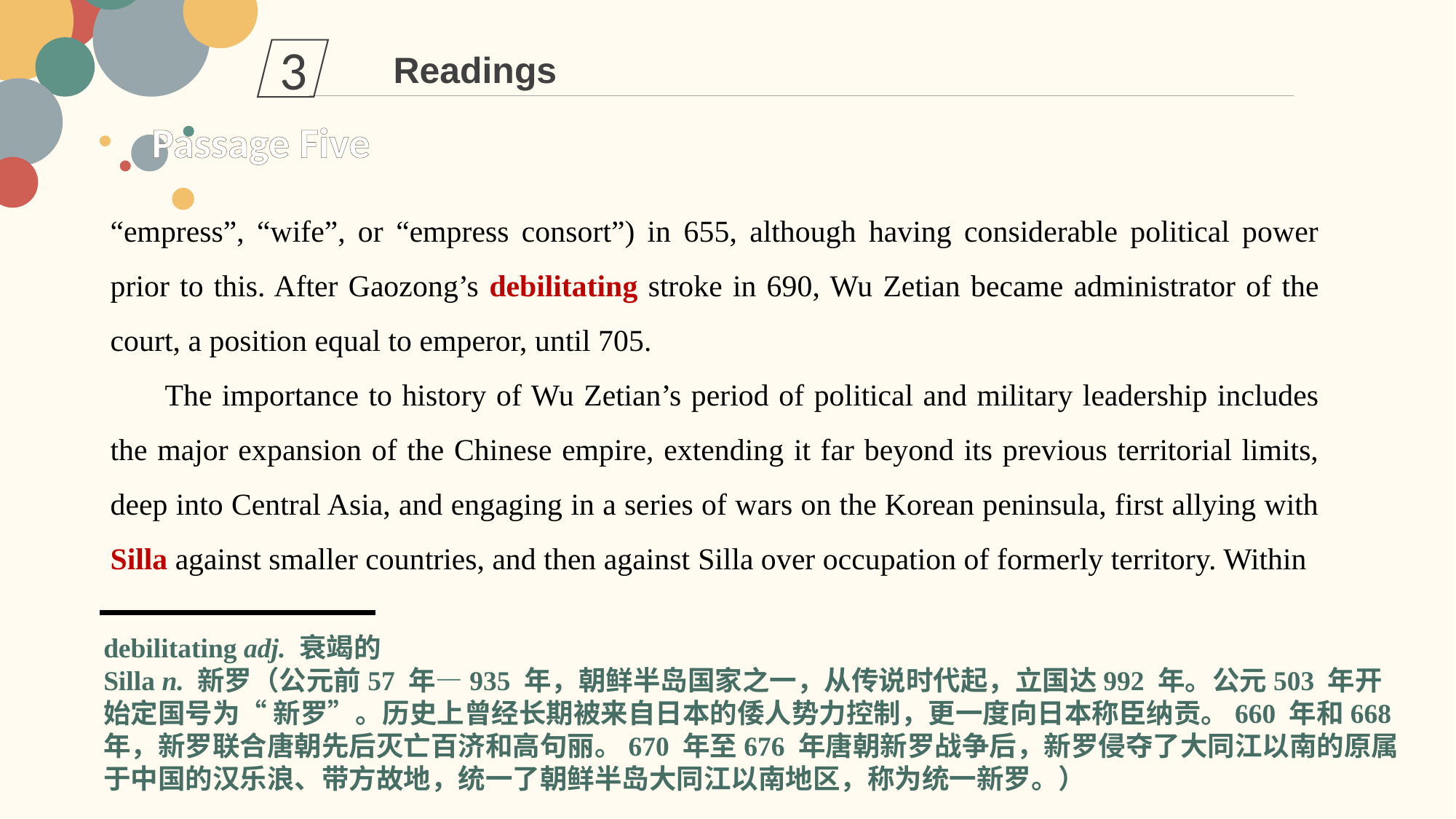

3
Readings
Passage Five
“empress”, “wife”, or “empress consort”) in 655, although having considerable political power prior to this. After Gaozong’s debilitating stroke in 690, Wu Zetian became administrator of the court, a position equal to emperor, until 705.
The importance to history of Wu Zetian’s period of political and military leadership includes the major expansion of the Chinese empire, extending it far beyond its previous territorial limits, deep into Central Asia, and engaging in a series of wars on the Korean peninsula, first allying with Silla against smaller countries, and then against Silla over occupation of formerly territory. Within
debilitating adj. 衰竭的
Silla n. 新罗（公元前57 年—935 年，朝鲜半岛国家之一，从传说时代起，立国达992 年。公元503 年开始定国号为“ 新罗”。历史上曾经长期被来自日本的倭人势力控制，更一度向日本称臣纳贡。660 年和668 年，新罗联合唐朝先后灭亡百济和高句丽。670 年至676 年唐朝新罗战争后，新罗侵夺了大同江以南的原属于中国的汉乐浪、带方故地，统一了朝鲜半岛大同江以南地区，称为统一新罗。）